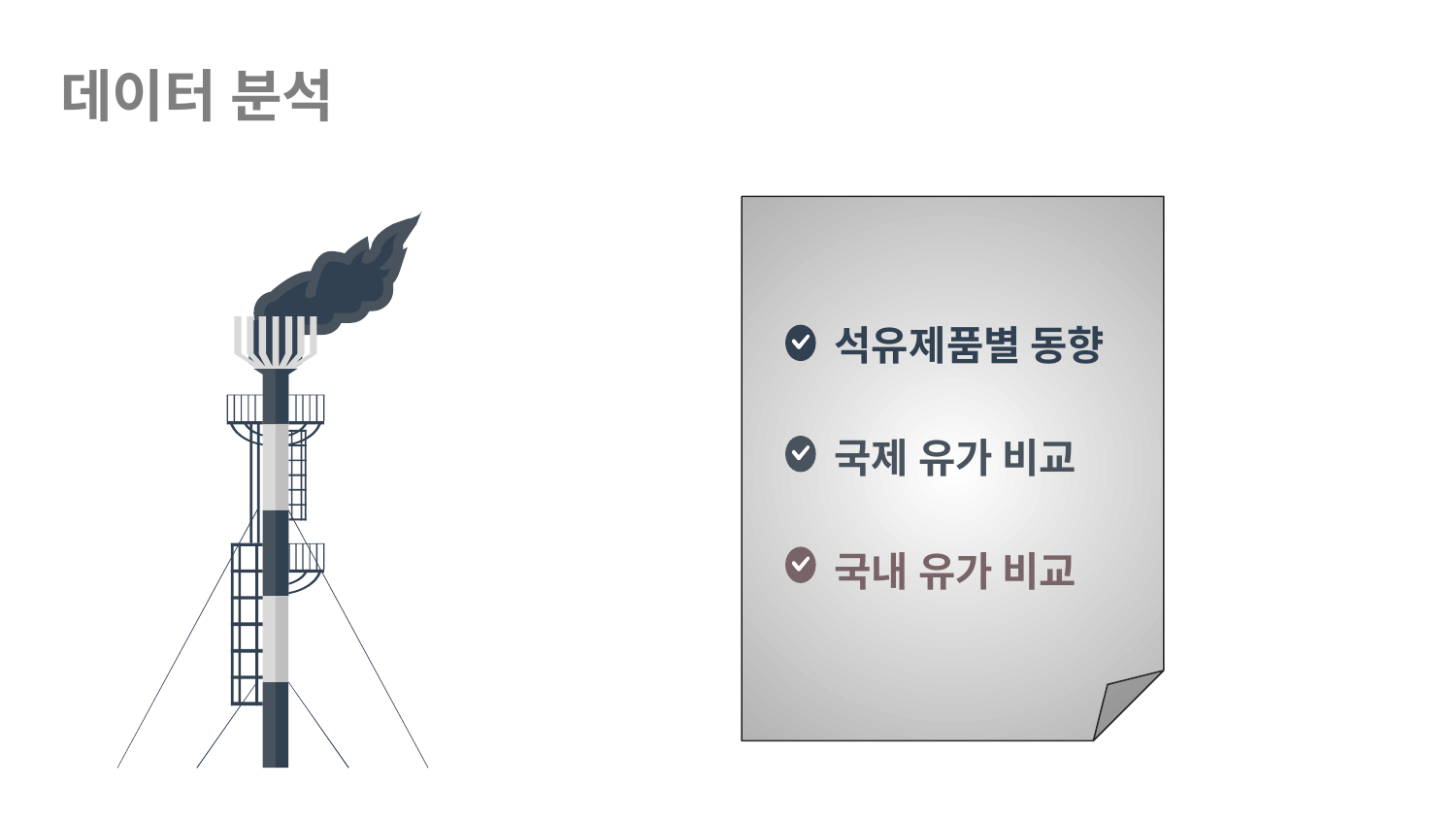

# 데이터 분석

석유제품별 동향

국제 유가 비교

국내 유가 비교